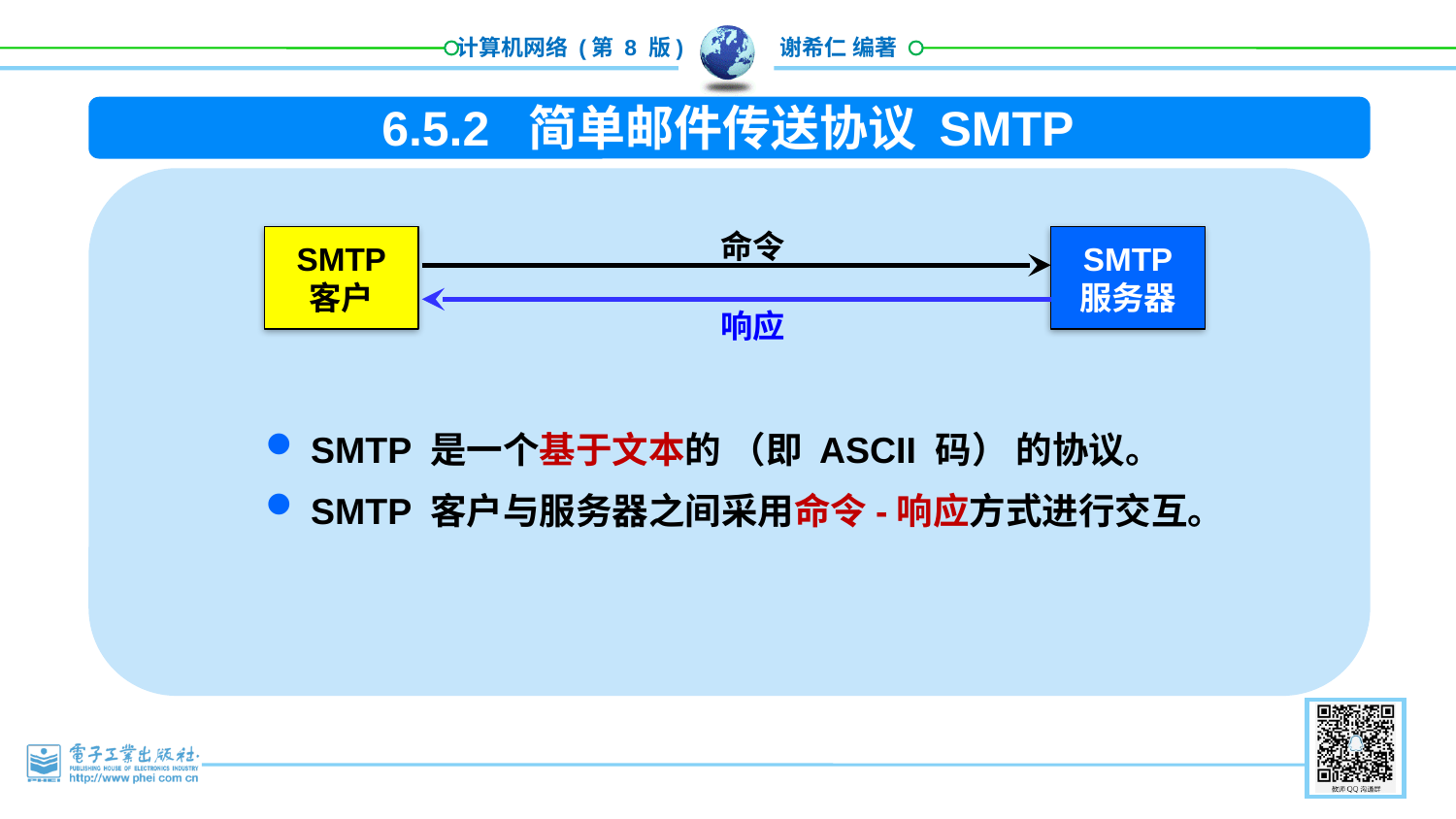

6.5.2  简单邮件传送协议 SMTP

命令
SMTP
客户
SMTP
服务器
响应
SMTP 是一个基于文本的 （即 ASCII 码） 的协议。
SMTP 客户与服务器之间采用命令-响应方式进行交互。